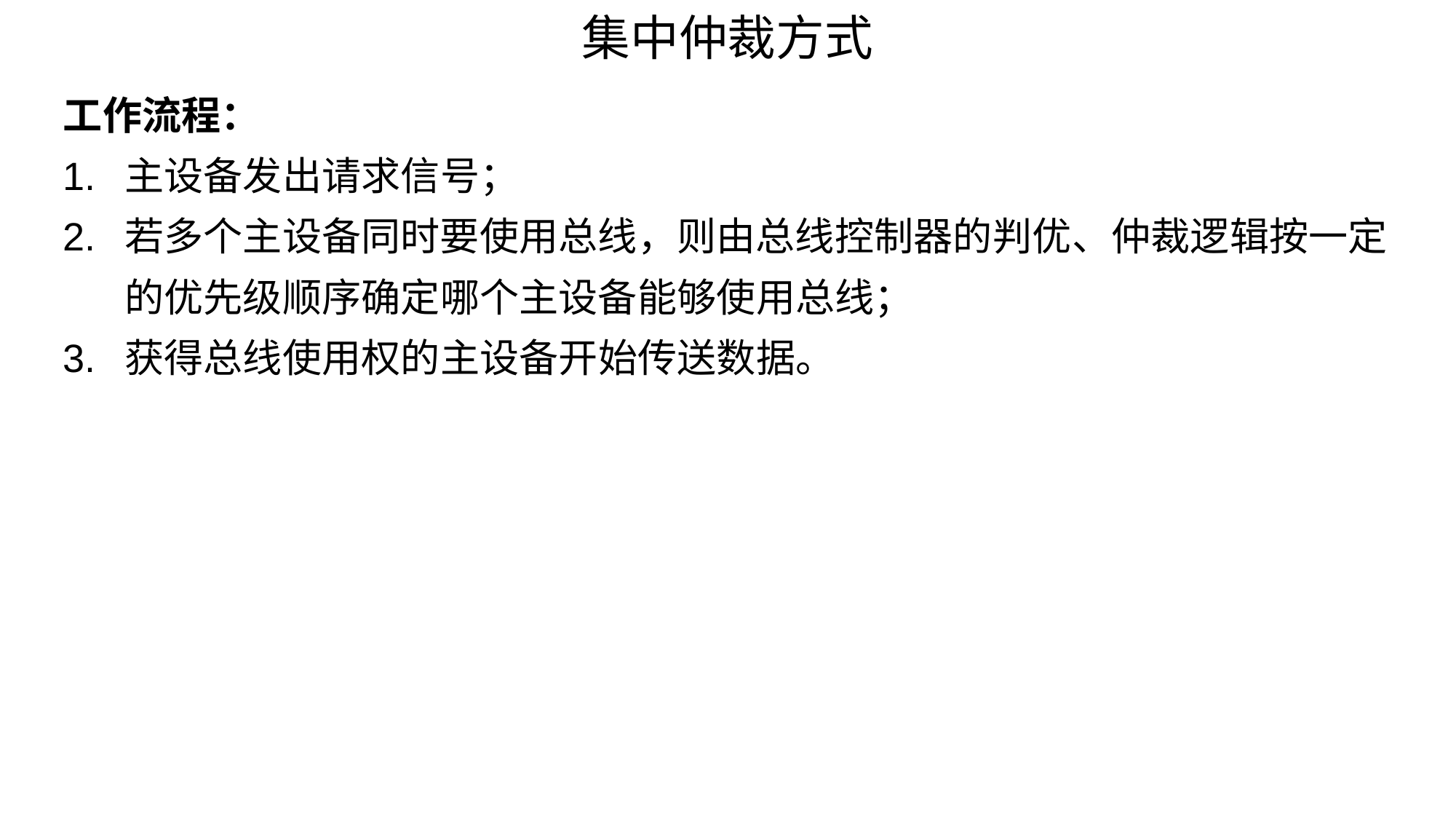

集中仲裁方式
工作流程：
主设备发出请求信号；
若多个主设备同时要使用总线，则由总线控制器的判优、仲裁逻辑按一定的优先级顺序确定哪个主设备能够使用总线；
获得总线使用权的主设备开始传送数据。